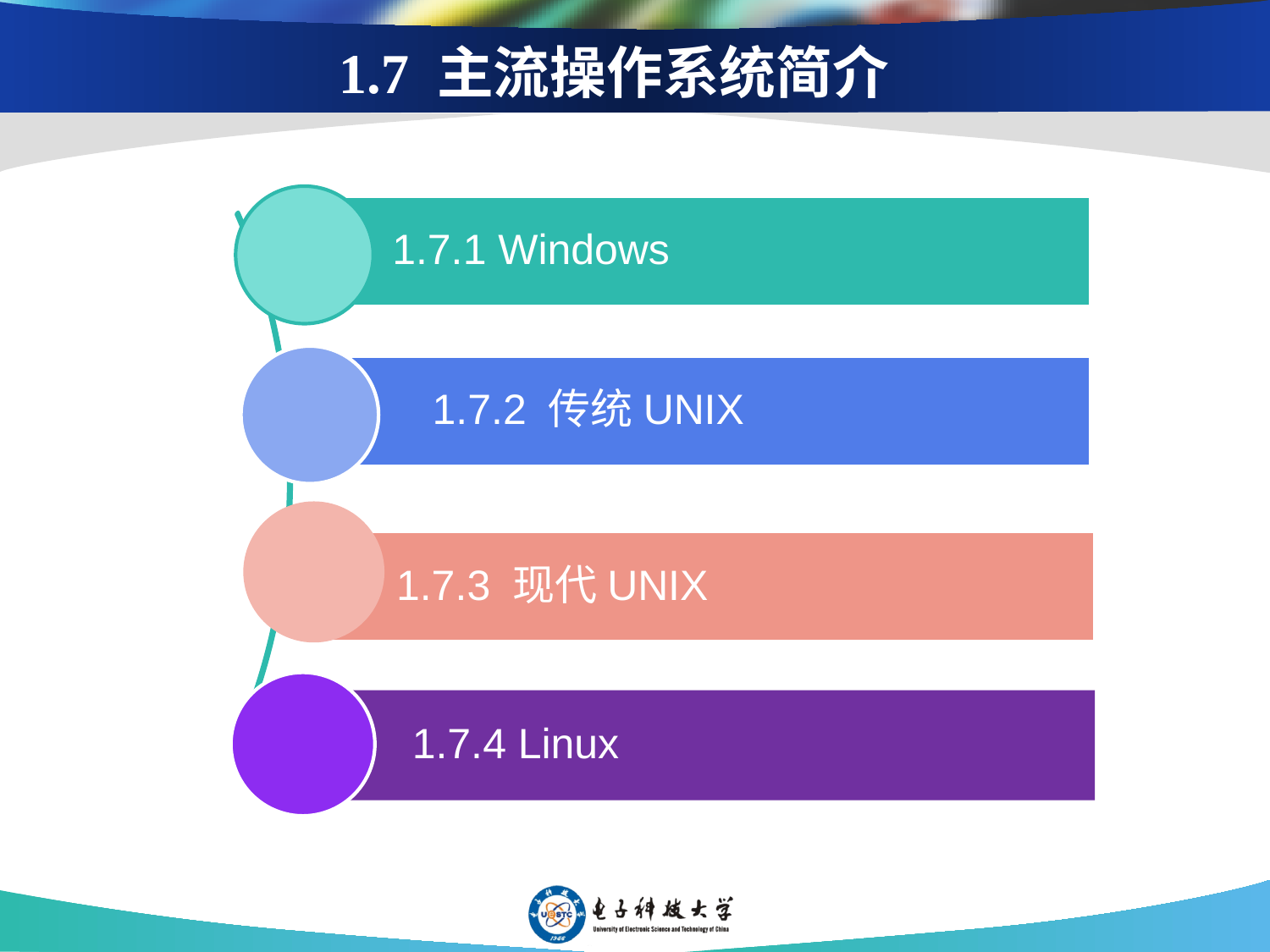

# 1.7 主流操作系统简介
1.7.1 Windows
1.7.2 传统UNIX
1.7.3 现代UNIX

1.7.4 Linux